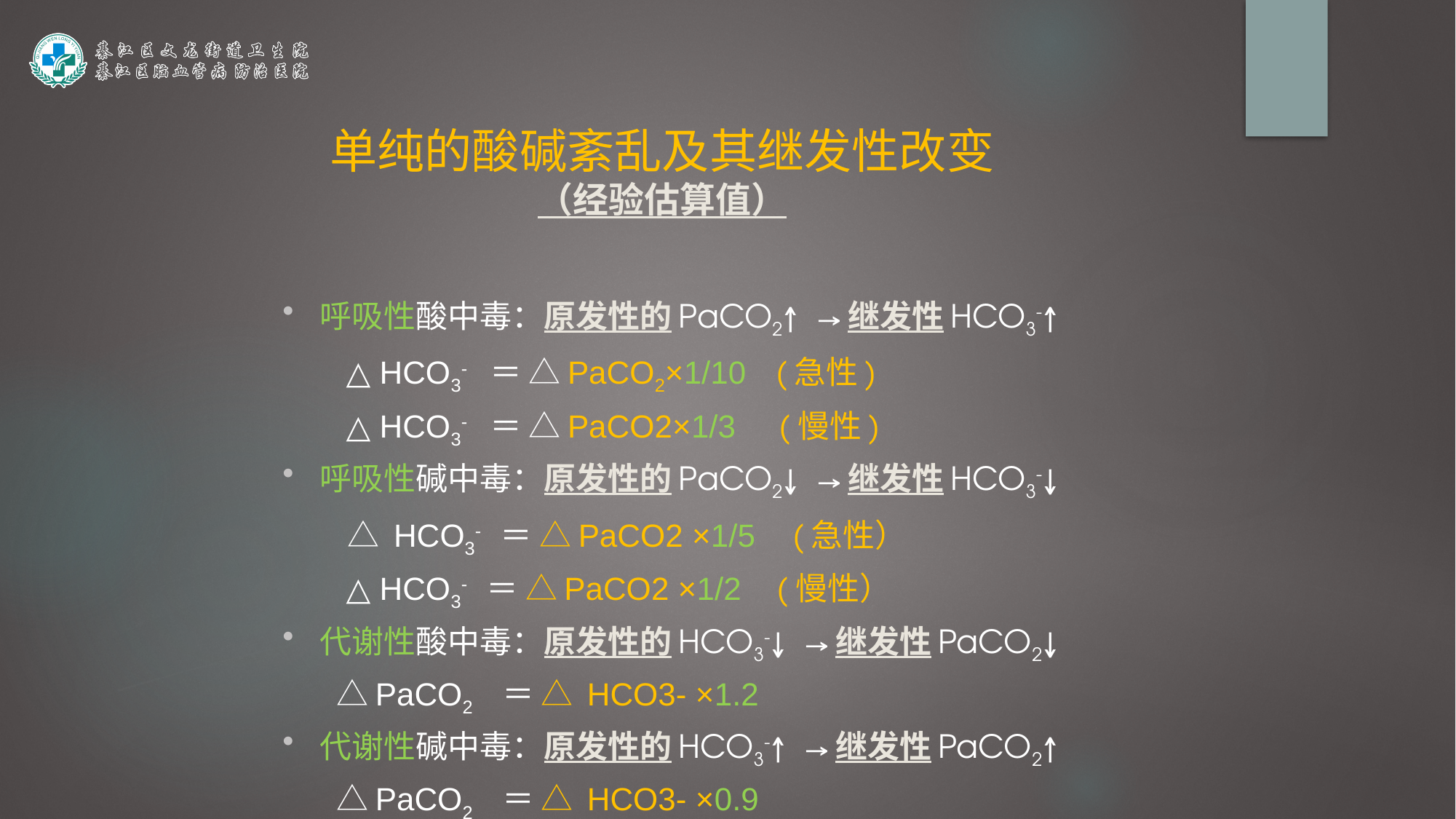

# 单纯的酸碱紊乱及其继发性改变 （经验估算值）

呼吸性酸中毒：原发性的PaCO2↑  →继发性HCO3-↑
       △ HCO3-　＝ △PaCO2×1/10   (急性)
       △ HCO3-　＝ △PaCO2×1/3     (慢性)
呼吸性碱中毒：原发性的PaCO2↓  →继发性HCO3-↓
　　△ HCO3-   ＝ △PaCO2 ×1/5    (急性）
       △ HCO3-   ＝ △PaCO2 ×1/2    (慢性）
代谢性酸中毒：原发性的HCO3-↓  →继发性PaCO2↓
 　 △PaCO2     ＝ △ HCO3- ×1.2
代谢性碱中毒：原发性的HCO3-↑  →继发性PaCO2↑
 　 △PaCO2     ＝ △ HCO3- ×0.9